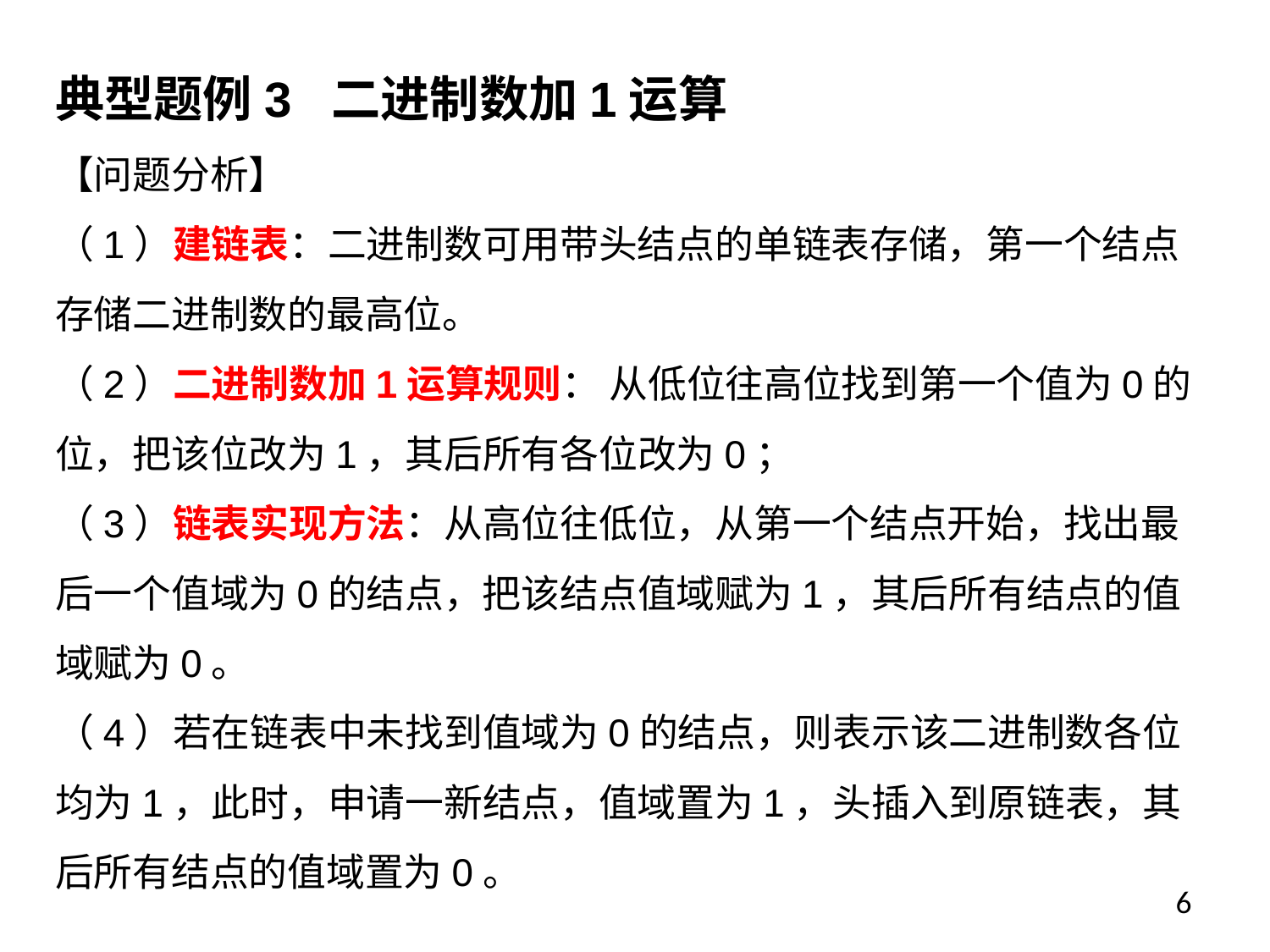

典型题例3  二进制数加1运算
【问题分析】
（1）建链表：二进制数可用带头结点的单链表存储，第一个结点存储二进制数的最高位。
（2）二进制数加1运算规则： 从低位往高位找到第一个值为0的位，把该位改为1，其后所有各位改为0；
（3）链表实现方法：从高位往低位，从第一个结点开始，找出最后一个值域为0的结点，把该结点值域赋为1，其后所有结点的值域赋为0。
（4）若在链表中未找到值域为0的结点，则表示该二进制数各位均为1，此时，申请一新结点，值域置为1，头插入到原链表，其后所有结点的值域置为0。
6